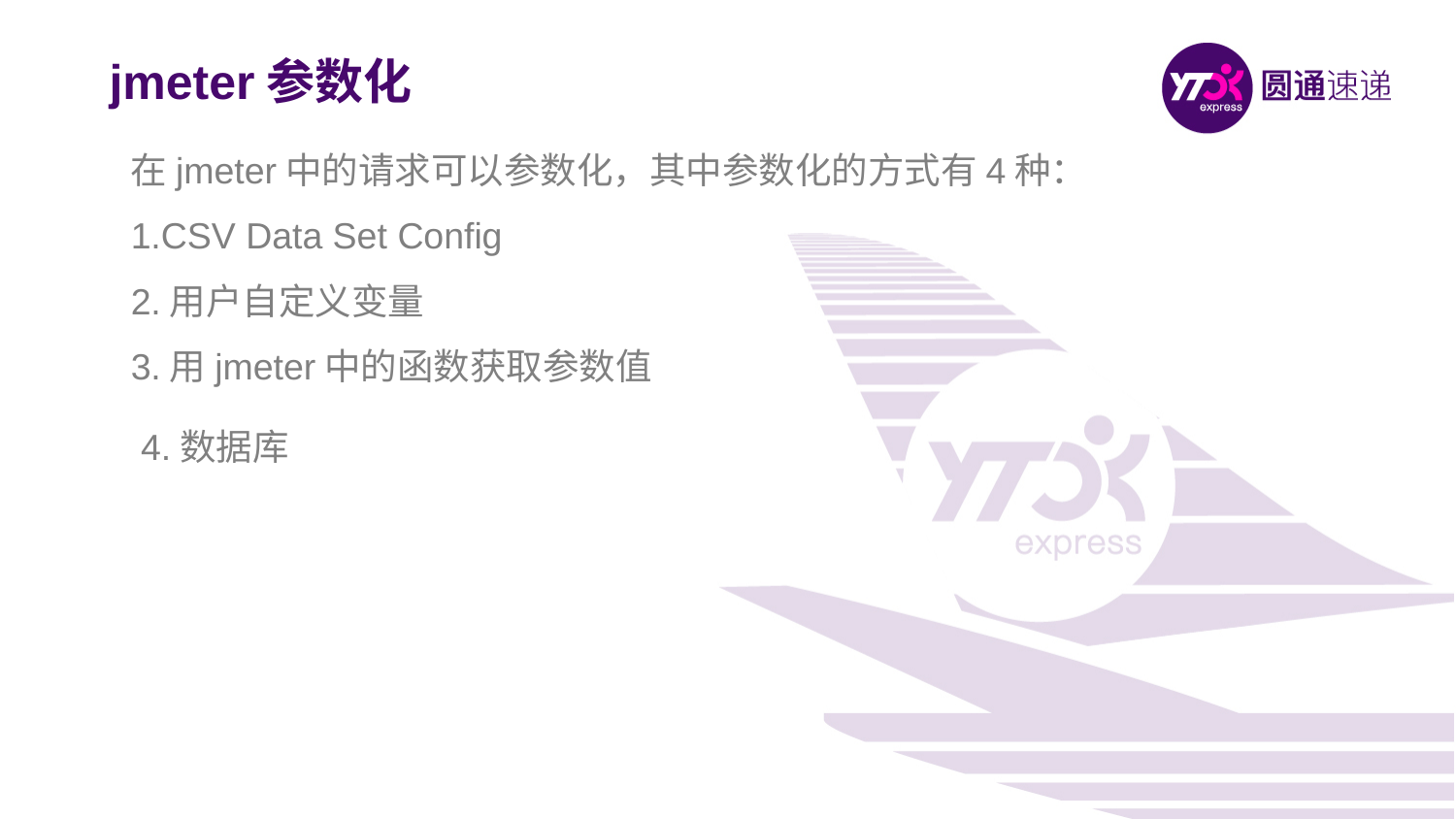

jmeter参数化
在jmeter中的请求可以参数化，其中参数化的方式有4种： 
1.CSV Data Set Config 
2.用户自定义变量 
3.用jmeter中的函数获取参数值
 4.数据库